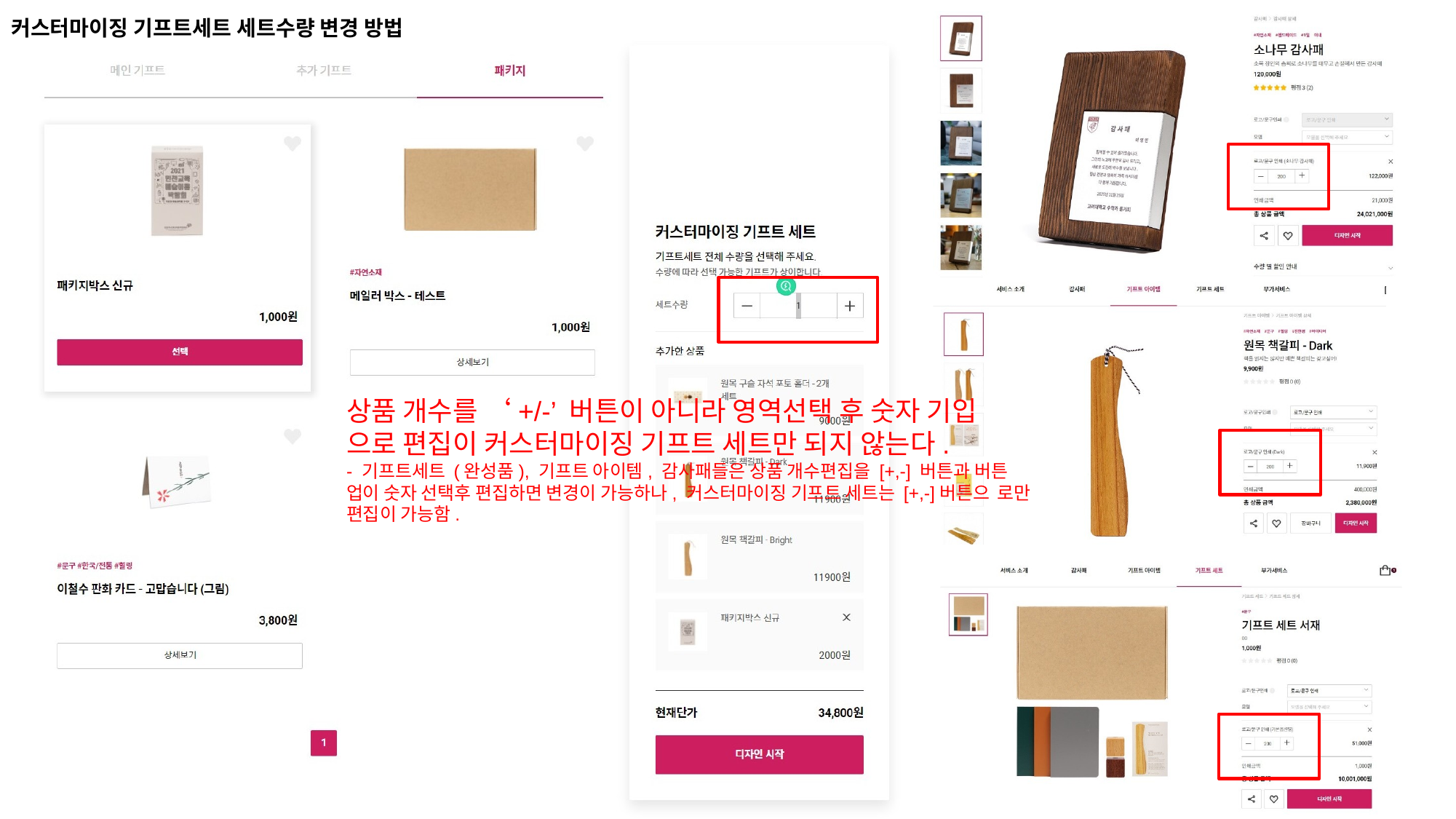

커스터마이징 기프트세트 세트수량 변경 방법

상품 개수를 ‘+/-’ 버튼이 아니라 영역선택 후 숫자 기입  으로 편집이 커스터마이징 기프트 세트만 되지 않는다.
- 기프트세트 (완성품), 기프트 아이템, 감사패들은 상품 개수편집을 [+,-] 버튼과 버튼  업이 숫자 선택후 편집하면 변경이 가능하나, 커스터마이징 기프트 세트는 [+,-]버튼으  로만 편집이 가능함.